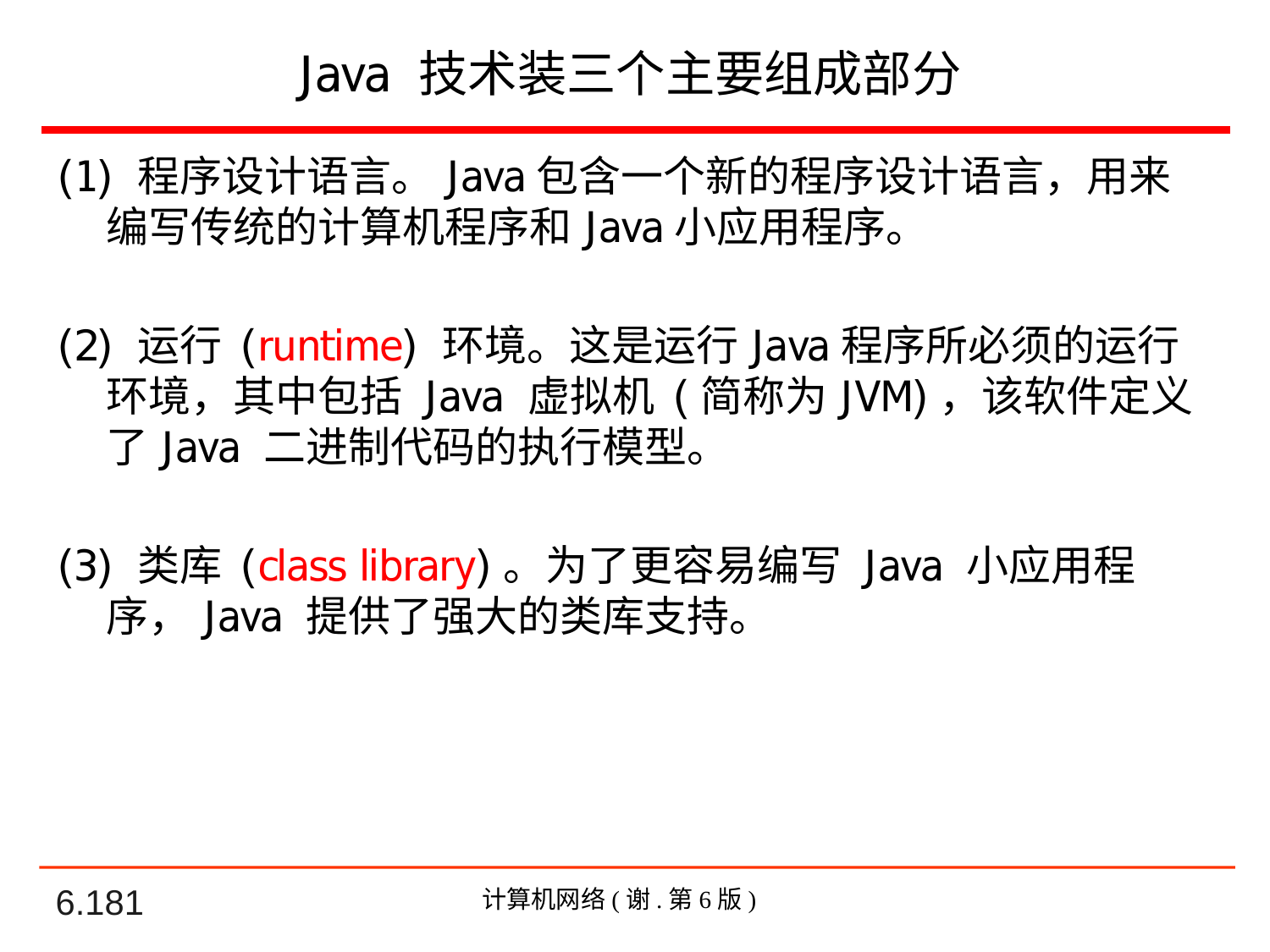

# Java 技术装三个主要组成部分
(1) 程序设计语言。Java包含一个新的程序设计语言，用来编写传统的计算机程序和Java小应用程序。

(2) 运行 (runtime) 环境。这是运行Java程序所必须的运行环境，其中包括 Java 虚拟机 (简称为JVM)，该软件定义了Java 二进制代码的执行模型。

(3) 类库 (class library)。为了更容易编写 Java 小应用程序，Java 提供了强大的类库支持。